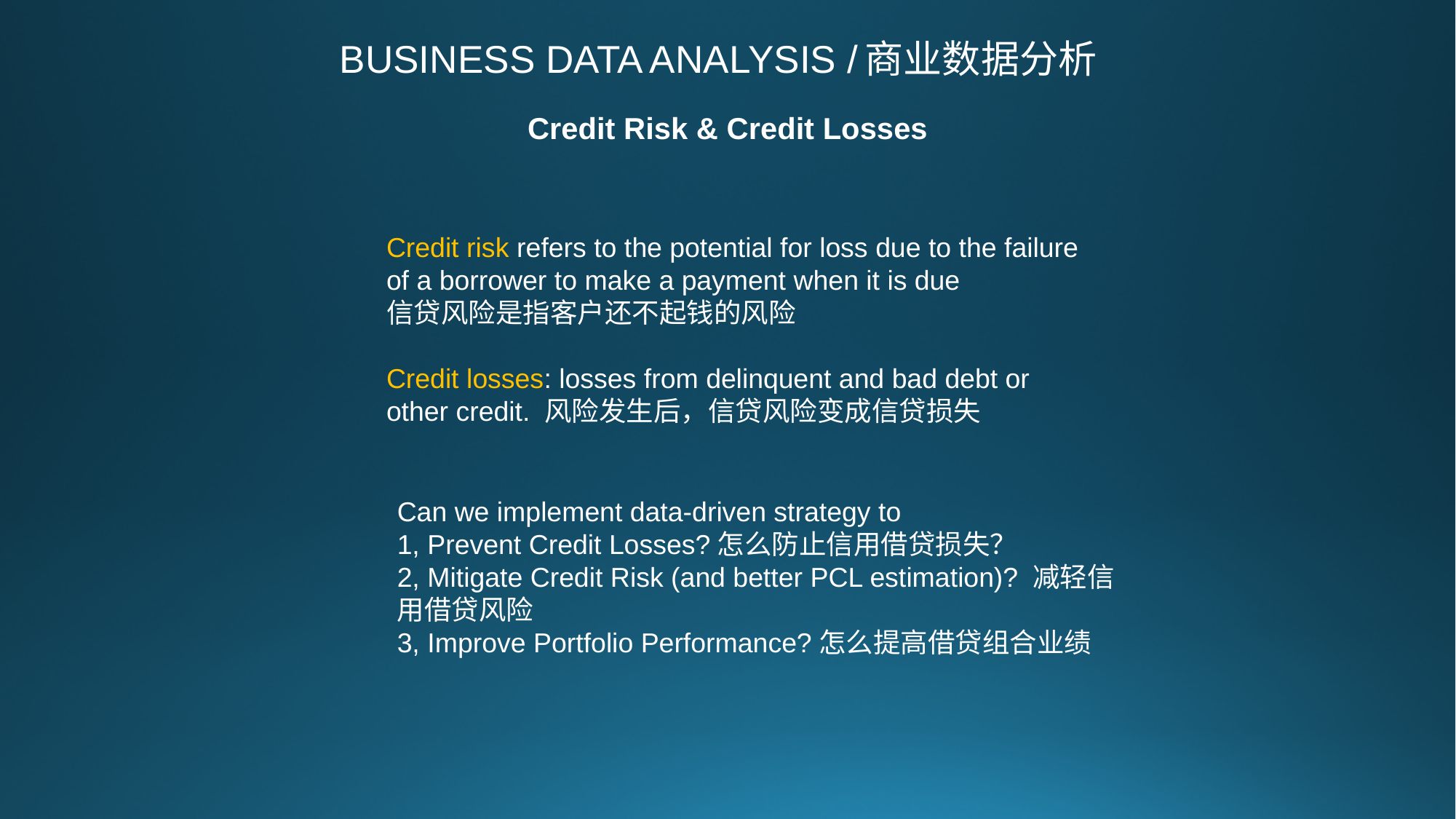

Business Data analysis /商业数据分析
# Credit Risk & Credit Losses
Credit risk refers to the potential for loss due to the failure of a borrower to make a payment when it is due
信贷风险是指客户还不起钱的风险

Credit losses: losses from delinquent and bad debt or other credit. 风险发生后，信贷风险变成信贷损失
Can we implement data-driven strategy to
1, Prevent Credit Losses?怎么防止信用借贷损失？
2, Mitigate Credit Risk (and better PCL estimation)? 减轻信用借贷风险
3, Improve Portfolio Performance?怎么提高借贷组合业绩